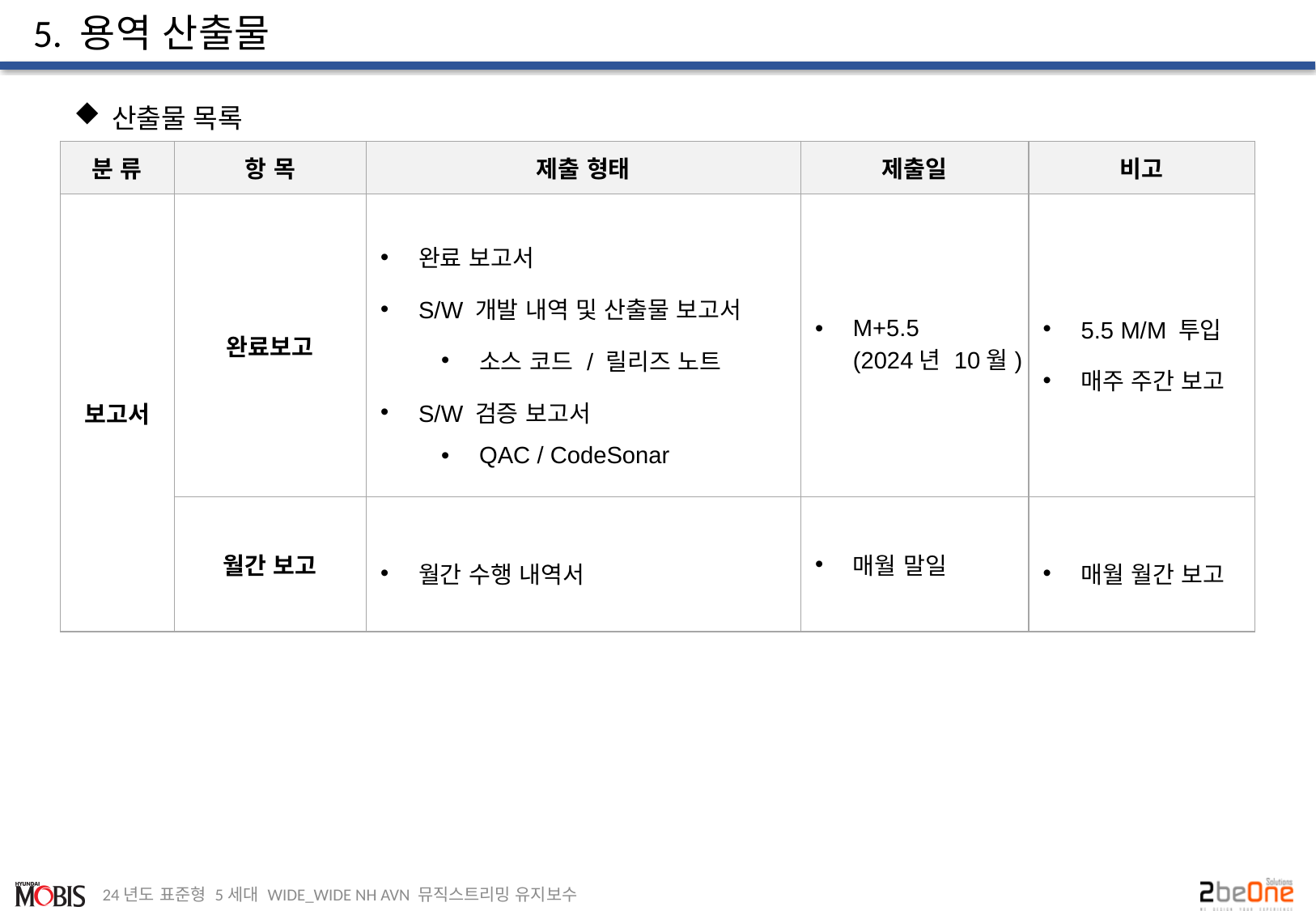

# 5. 용역 산출물
산출물 목록
| 분 류 | 항 목 | 제출 형태 | 제출일 | 비고 |
| --- | --- | --- | --- | --- |
| 보고서 | 완료보고 | 완료 보고서 S/W 개발 내역 및 산출물 보고서 소스 코드 / 릴리즈 노트 S/W 검증 보고서 QAC / CodeSonar | M+5.5 (2024년 10월) | 5.5 M/M 투입 매주 주간 보고 |
|  | 월간 보고 | 월간 수행 내역서 | 매월 말일 | 매월 월간 보고 |
24년도 표준형 5세대 WIDE_WIDE NH AVN 뮤직스트리밍 유지보수